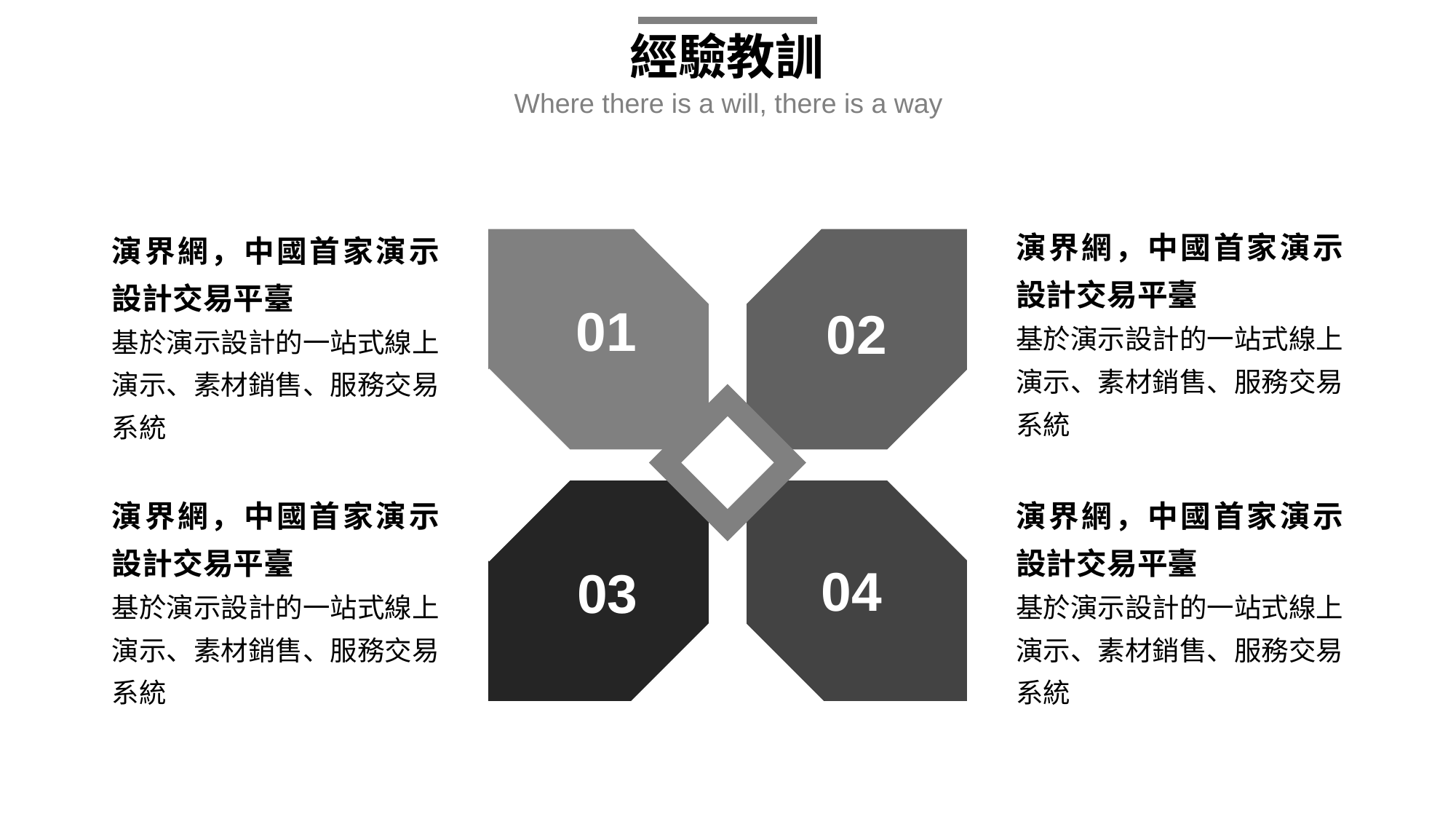

經驗教訓
Where there is a will, there is a way
演界網，中國首家演示設計交易平臺
基於演示設計的一站式線上演示、素材銷售、服務交易系統
演界網，中國首家演示設計交易平臺
基於演示設計的一站式線上演示、素材銷售、服務交易系統

01
02
演界網，中國首家演示設計交易平臺
基於演示設計的一站式線上演示、素材銷售、服務交易系統
演界網，中國首家演示設計交易平臺
基於演示設計的一站式線上演示、素材銷售、服務交易系統
04
03